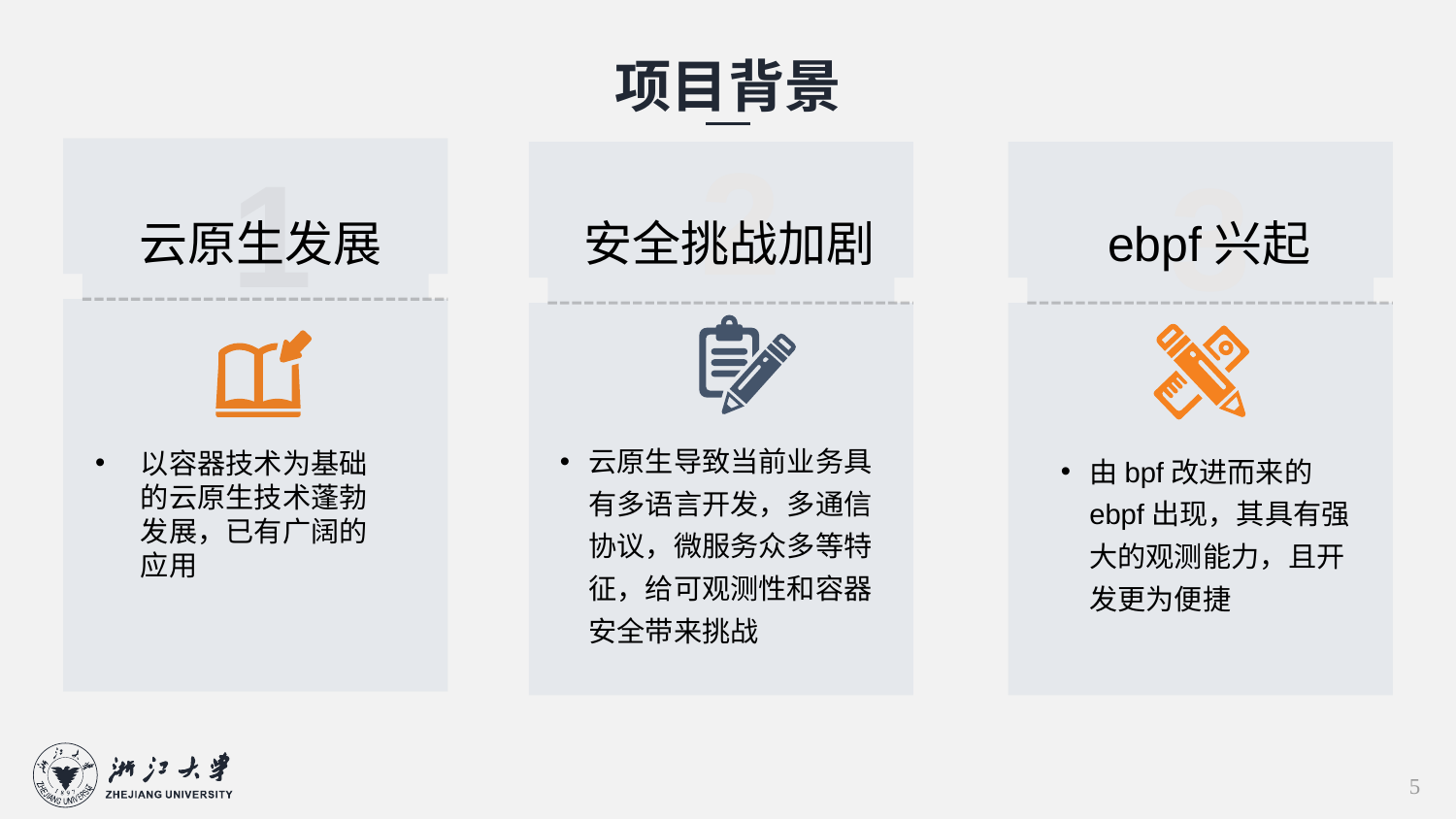

项目背景
2

1
3
云原生发展
安全挑战加剧
ebpf兴起

云原生导致当前业务具有多语言开发，多通信协议，微服务众多等特征，给可观测性和容器安全带来挑战
由bpf改进而来的ebpf出现，其具有强大的观测能力，且开发更为便捷
以容器技术为基础的云原生技术蓬勃发展，已有广阔的应用
5